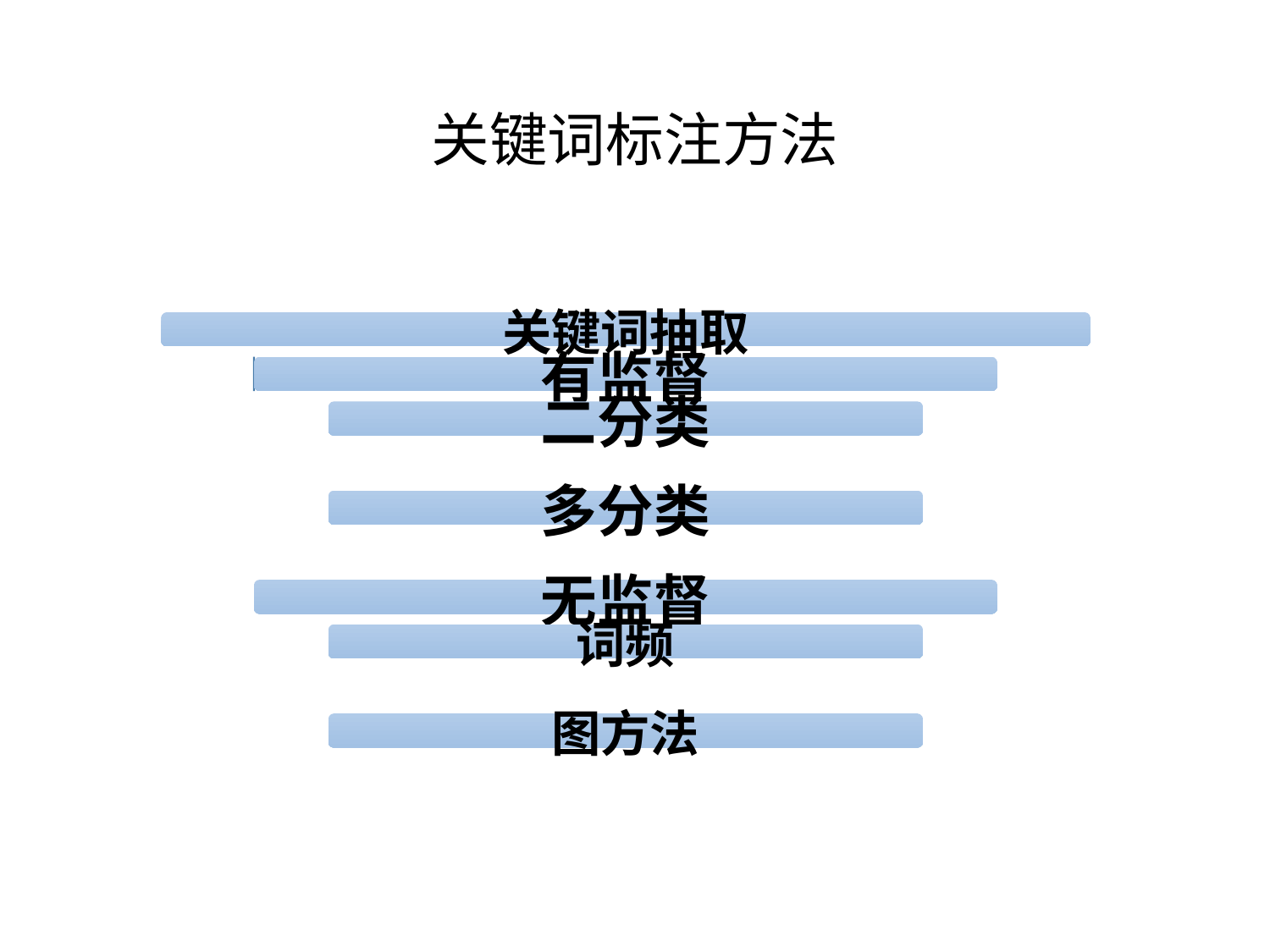

# 关键词标注方法
关键词抽取
有监督
无监督
词频
图方法
二分类
多分类